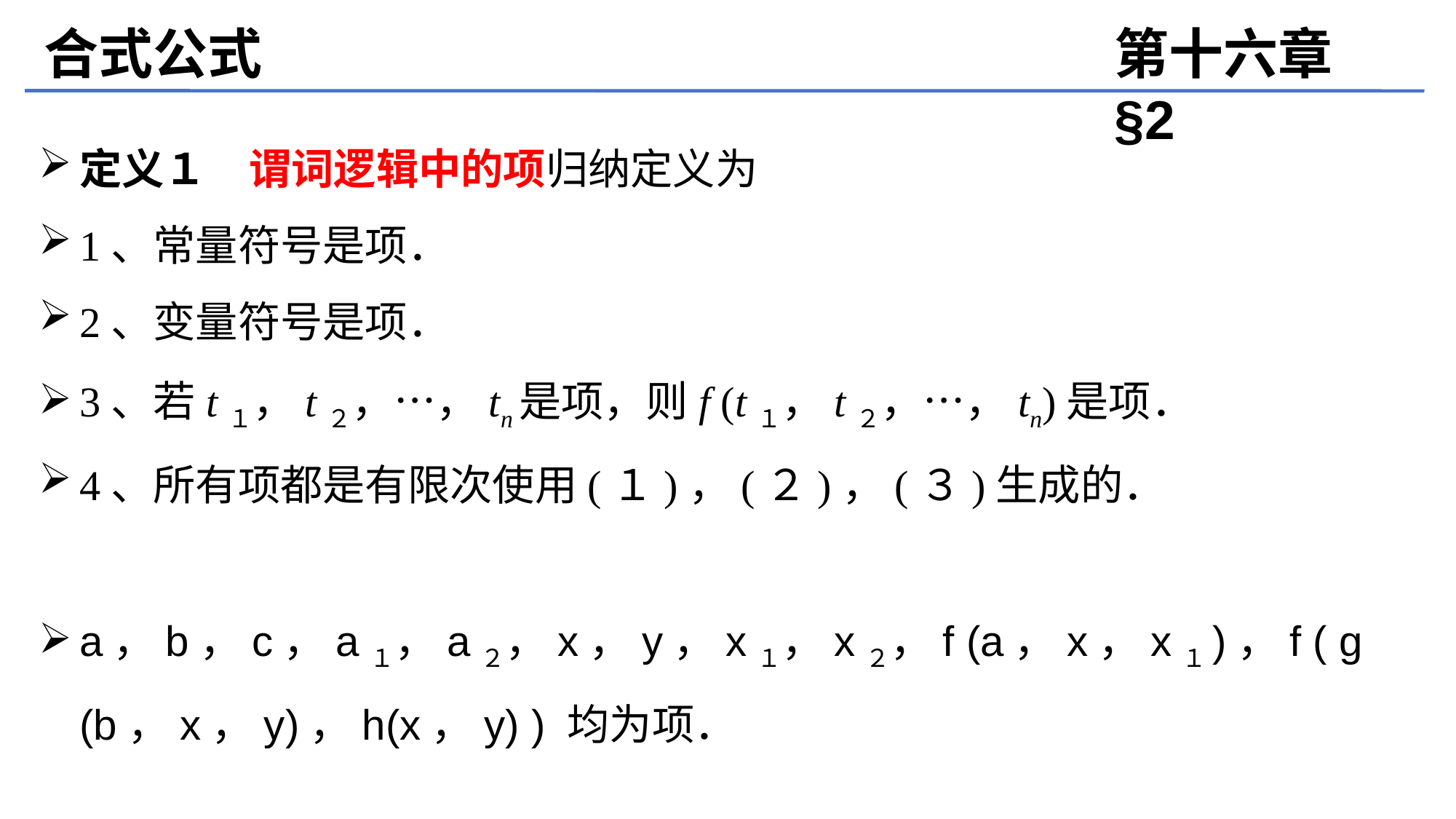

合式公式
第十六章 §2
定义１　谓词逻辑中的项归纳定义为
1、常量符号是项．
2、变量符号是项．
3、若t１，t２，…，tn是项，则f (t１，t２，…，tn)是项．
4、所有项都是有限次使用(１)，(２)，(３)生成的．

a，b，c，a１，a２，x，y，x１，x２，f (a，x，x１)，f ( g (b，x，y)，h(x，y) ) 均为项．